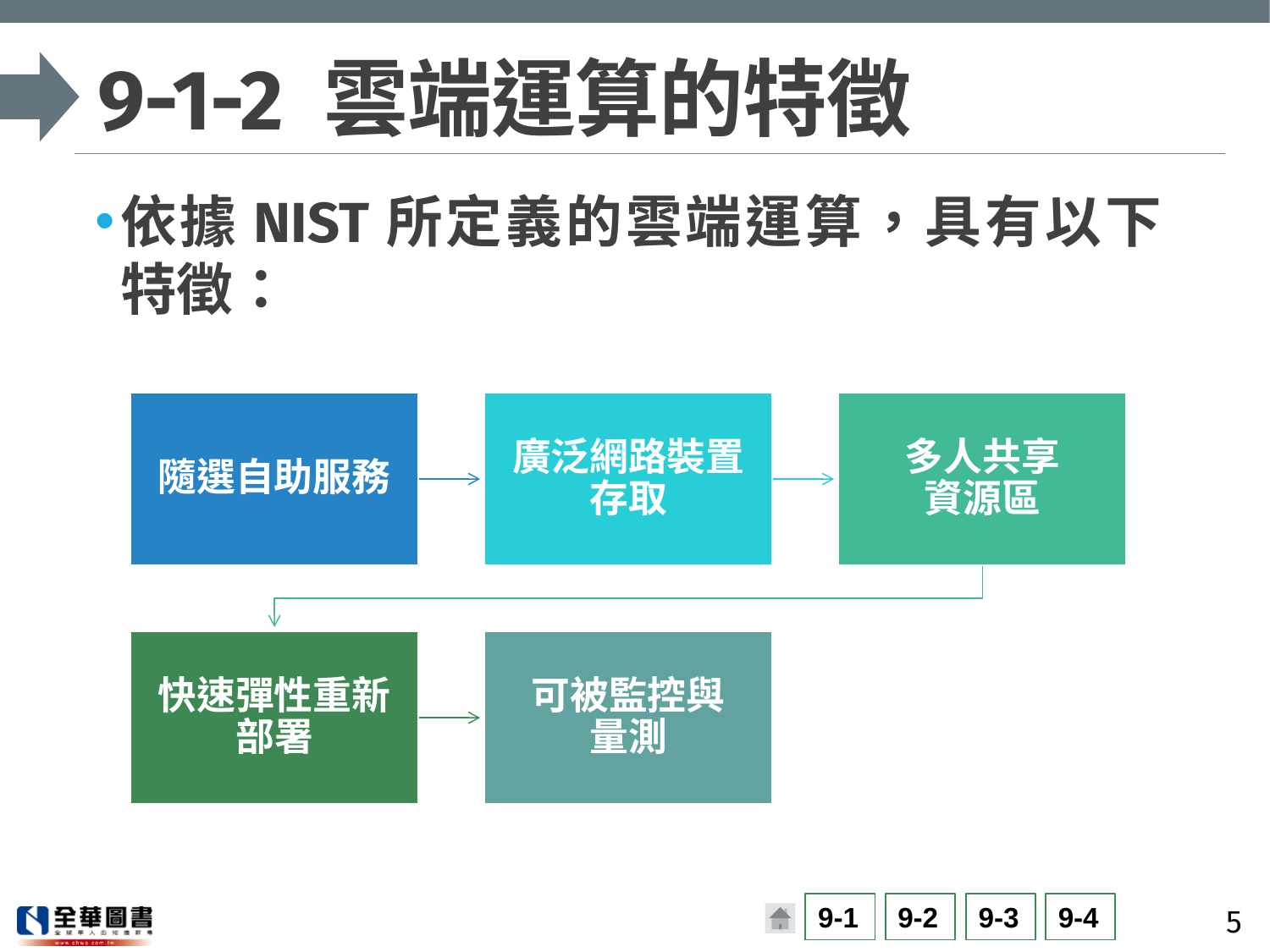

# 9-1-2 雲端運算的特徵
依據NIST所定義的雲端運算，具有以下特徵：

隨選自助服務

廣泛網路裝置存取

多人共享
資源區

快速彈性重新部署
可被監控與
量測
5